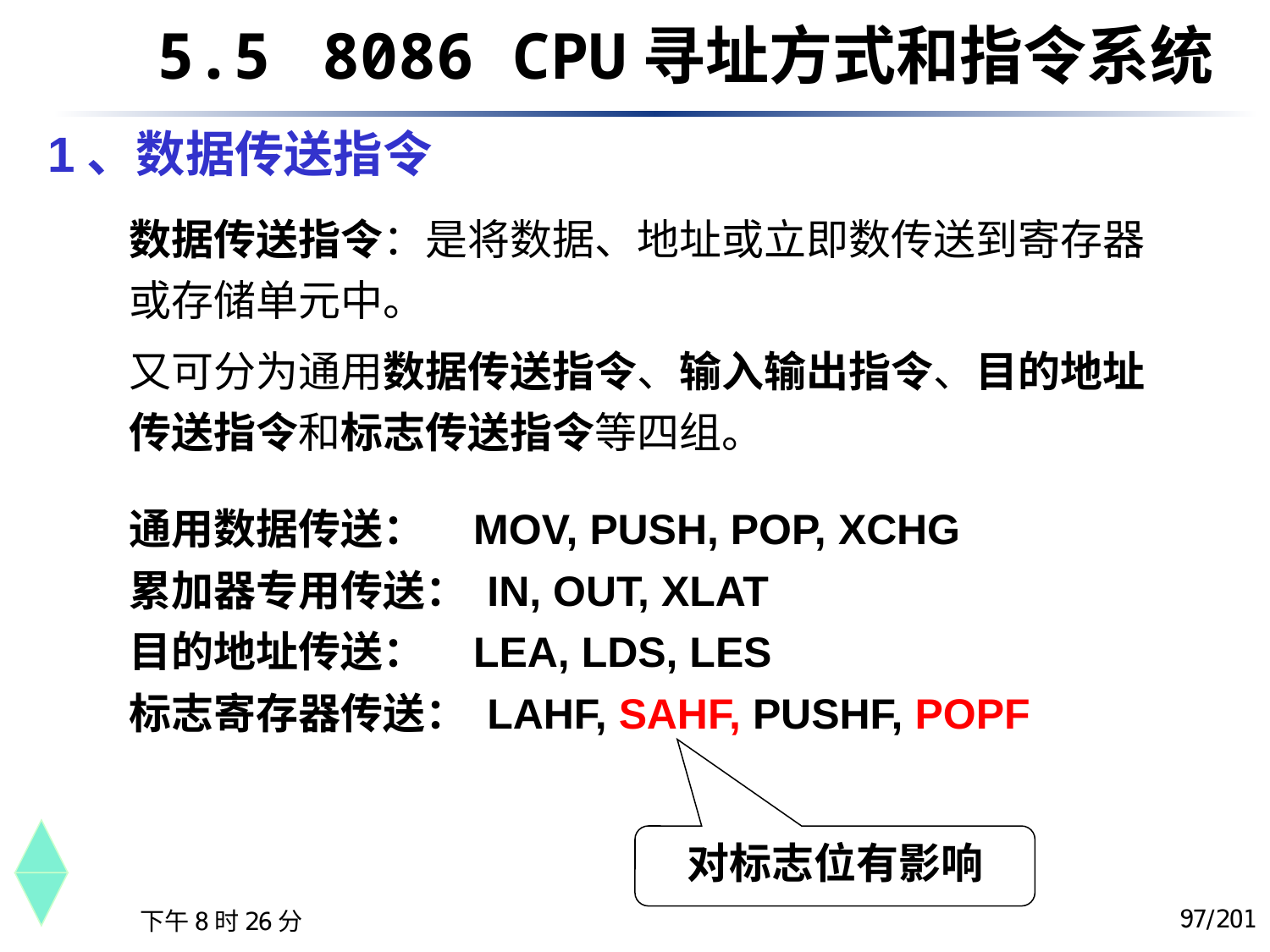

5.5	 8086 CPU寻址方式和指令系统
# 1、数据传送指令
数据传送指令：是将数据、地址或立即数传送到寄存器或存储单元中。
又可分为通用数据传送指令、输入输出指令、目的地址传送指令和标志传送指令等四组。
通用数据传送：    MOV, PUSH, POP, XCHG
累加器专用传送： IN, OUT, XLAT
目的地址传送：    LEA, LDS, LES
标志寄存器传送： LAHF, SAHF, PUSHF, POPF
对标志位有影响
97/201
下午8时26分